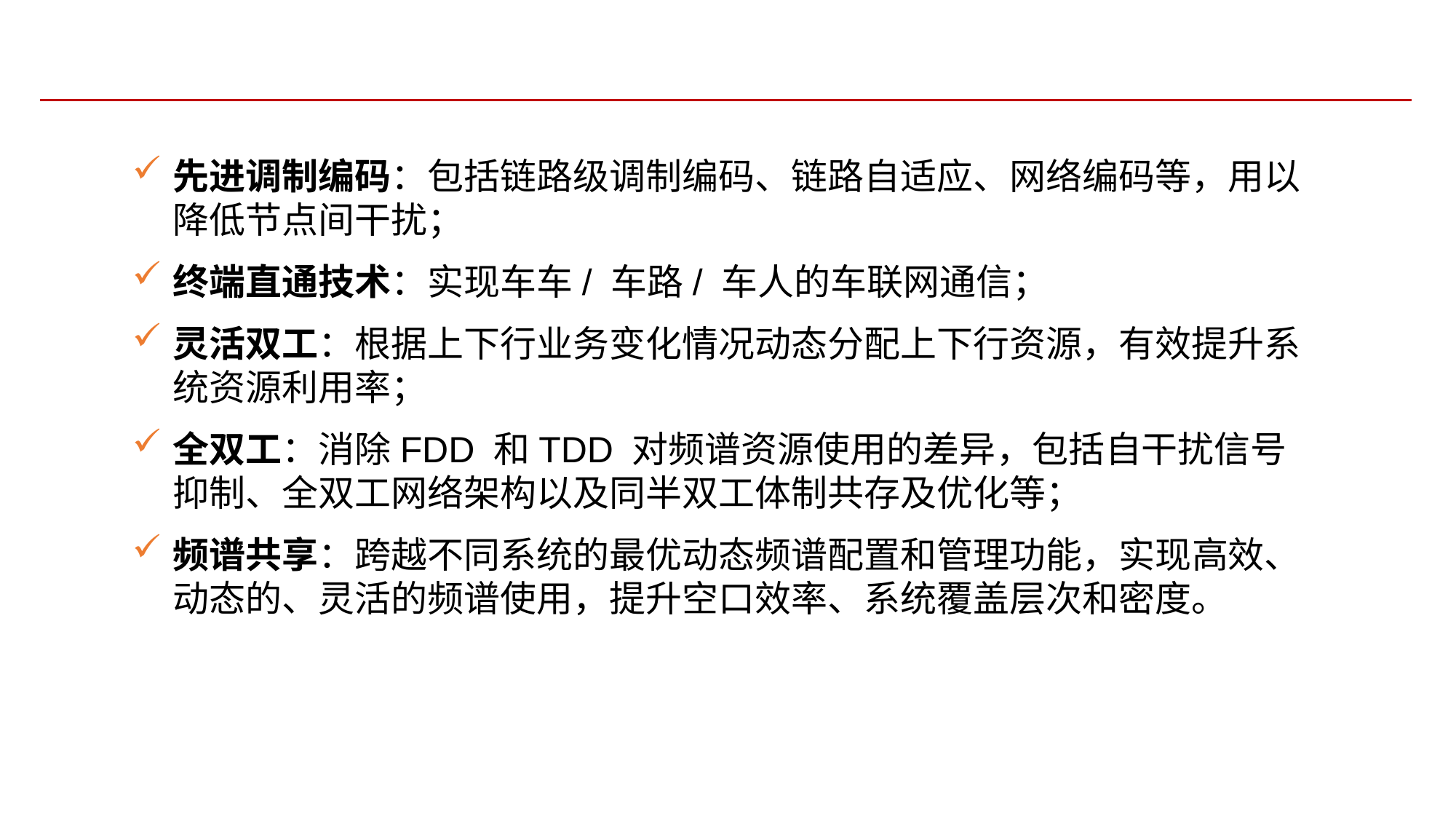

先进调制编码：包括链路级调制编码、链路自适应、网络编码等，用以降低节点间干扰；
终端直通技术：实现车车/ 车路/ 车人的车联网通信；
灵活双工：根据上下行业务变化情况动态分配上下行资源，有效提升系统资源利用率；
全双工：消除FDD 和TDD 对频谱资源使用的差异，包括自干扰信号抑制、全双工网络架构以及同半双工体制共存及优化等；
频谱共享：跨越不同系统的最优动态频谱配置和管理功能，实现高效、动态的、灵活的频谱使用，提升空口效率、系统覆盖层次和密度。